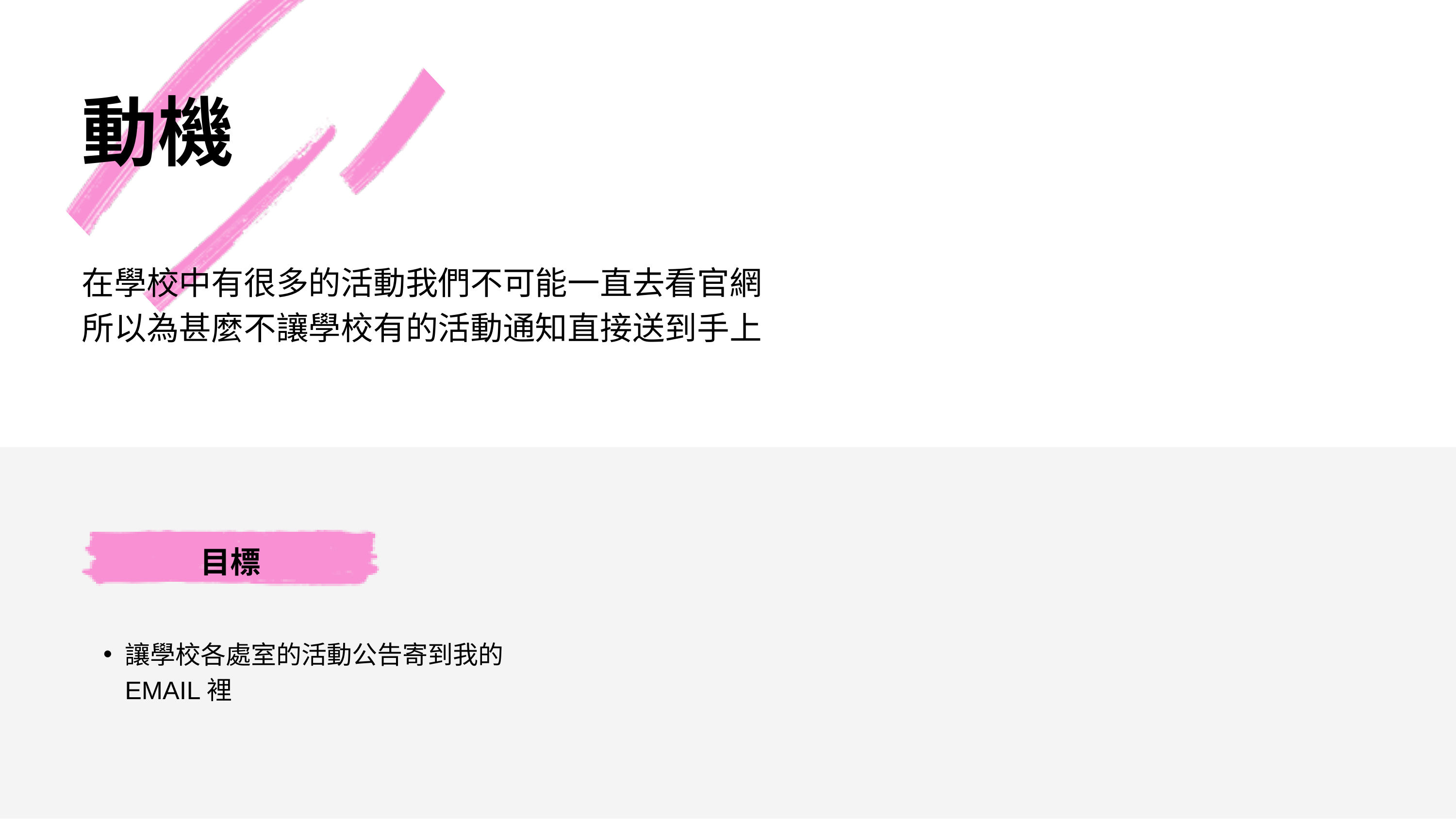

動機
在學校中有很多的活動我們不可能一直去看官網
所以為甚麼不讓學校有的活動通知直接送到手上

目標
讓學校各處室的活動公告寄到我的EMAIL裡